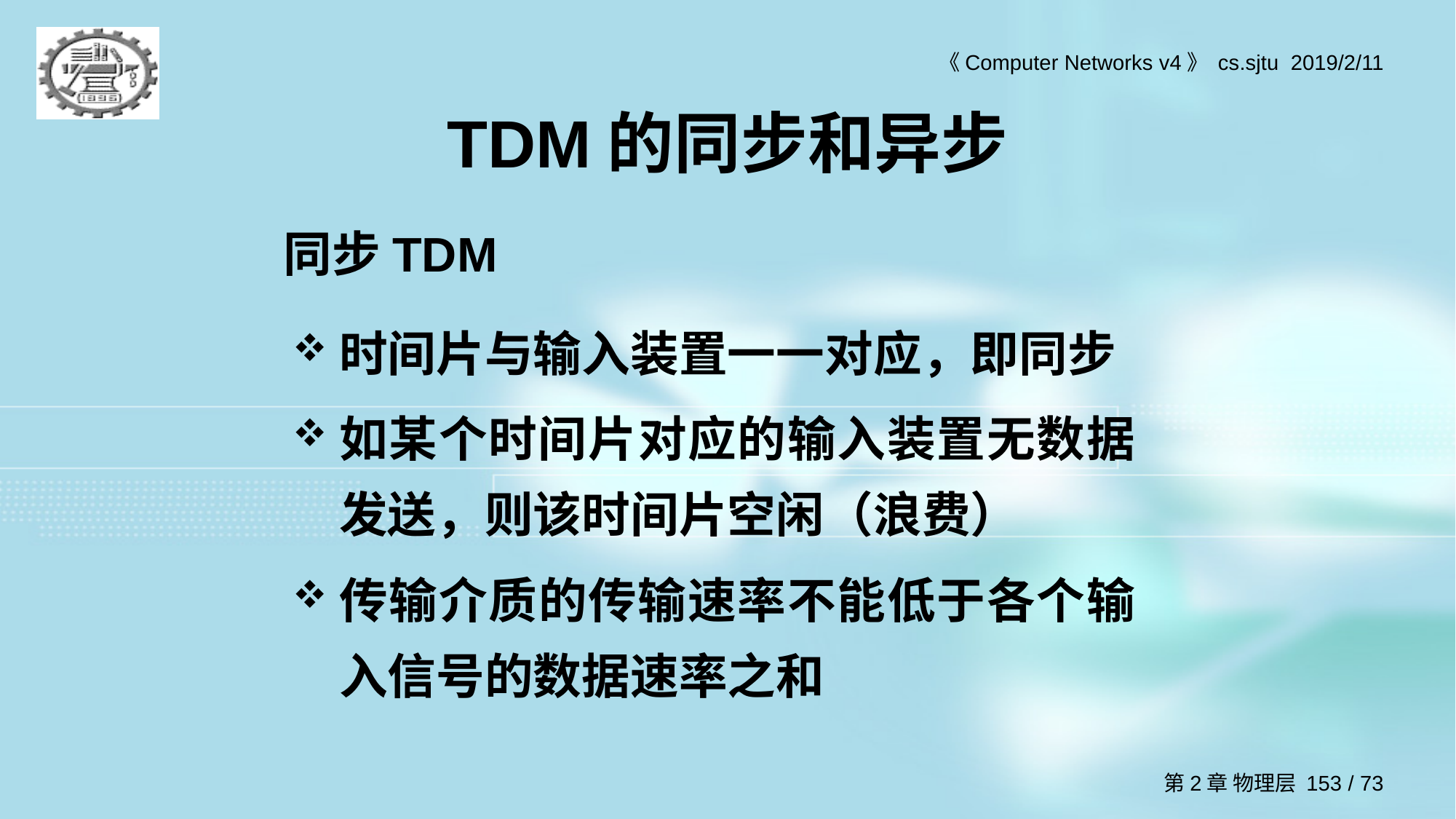

# TDM的同步和异步
同步TDM
时间片与输入装置一一对应，即同步
如某个时间片对应的输入装置无数据发送，则该时间片空闲（浪费）
传输介质的传输速率不能低于各个输入信号的数据速率之和